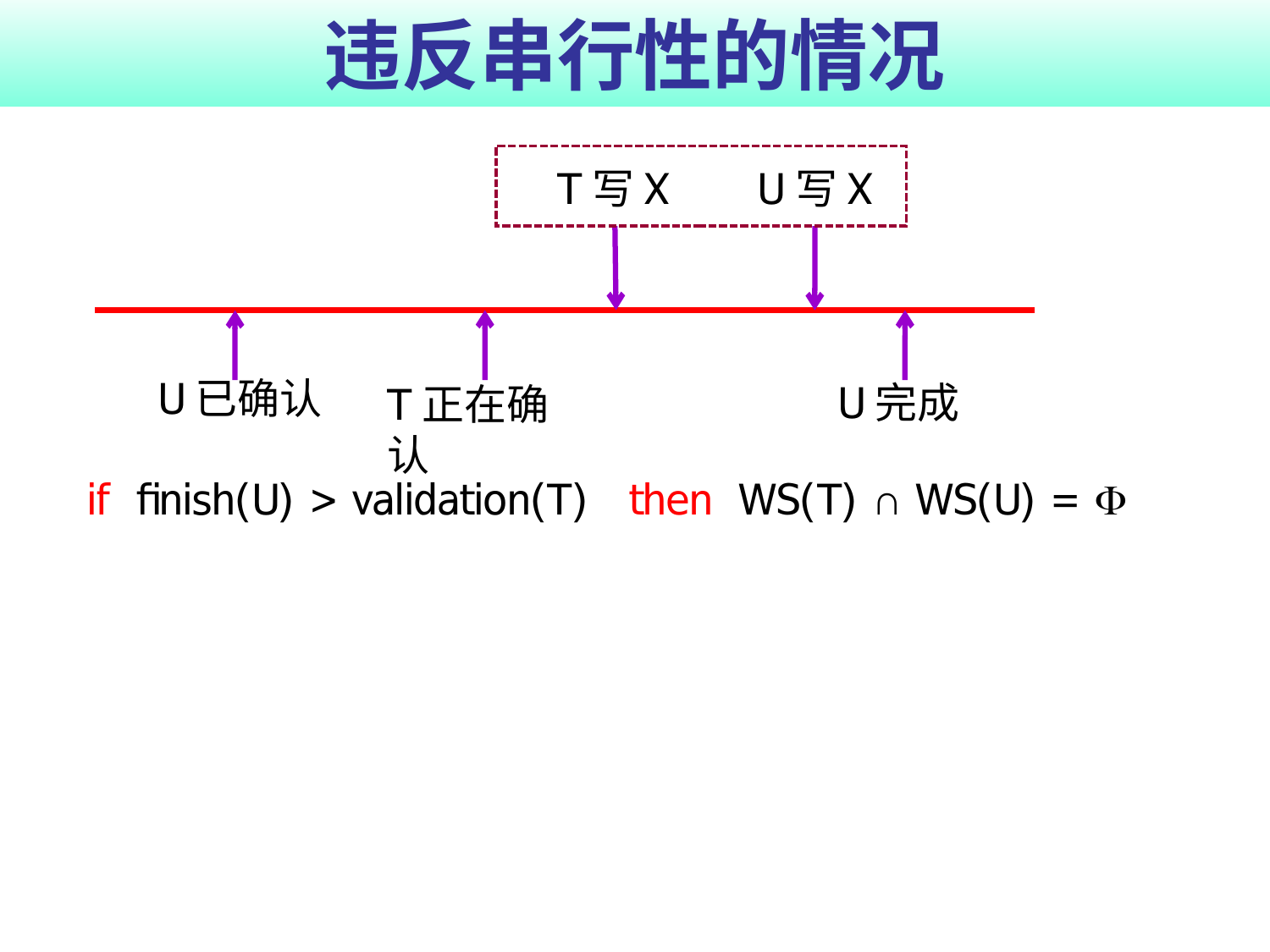

# 违反串行性的情况

T写X
U写X
U已确认
U完成
T正在确认
if  finish(U) > validation(T)   then  WS(T) ∩ WS(U) = Φ